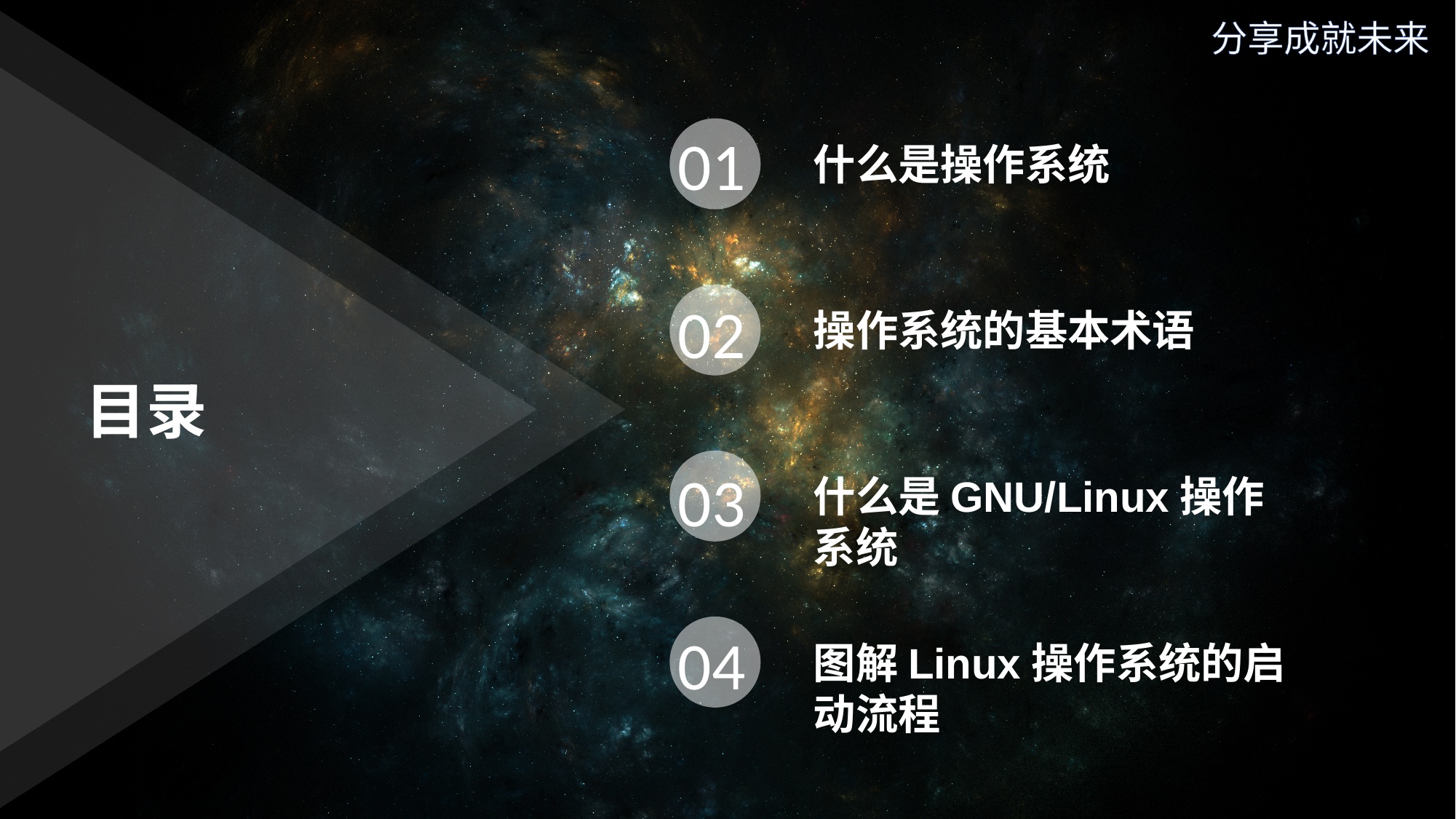

分享成就未来
01

什么是操作系统

02
操作系统的基本术语
目录

03
什么是GNU/Linux操作系统

04
图解Linux操作系统的启动流程